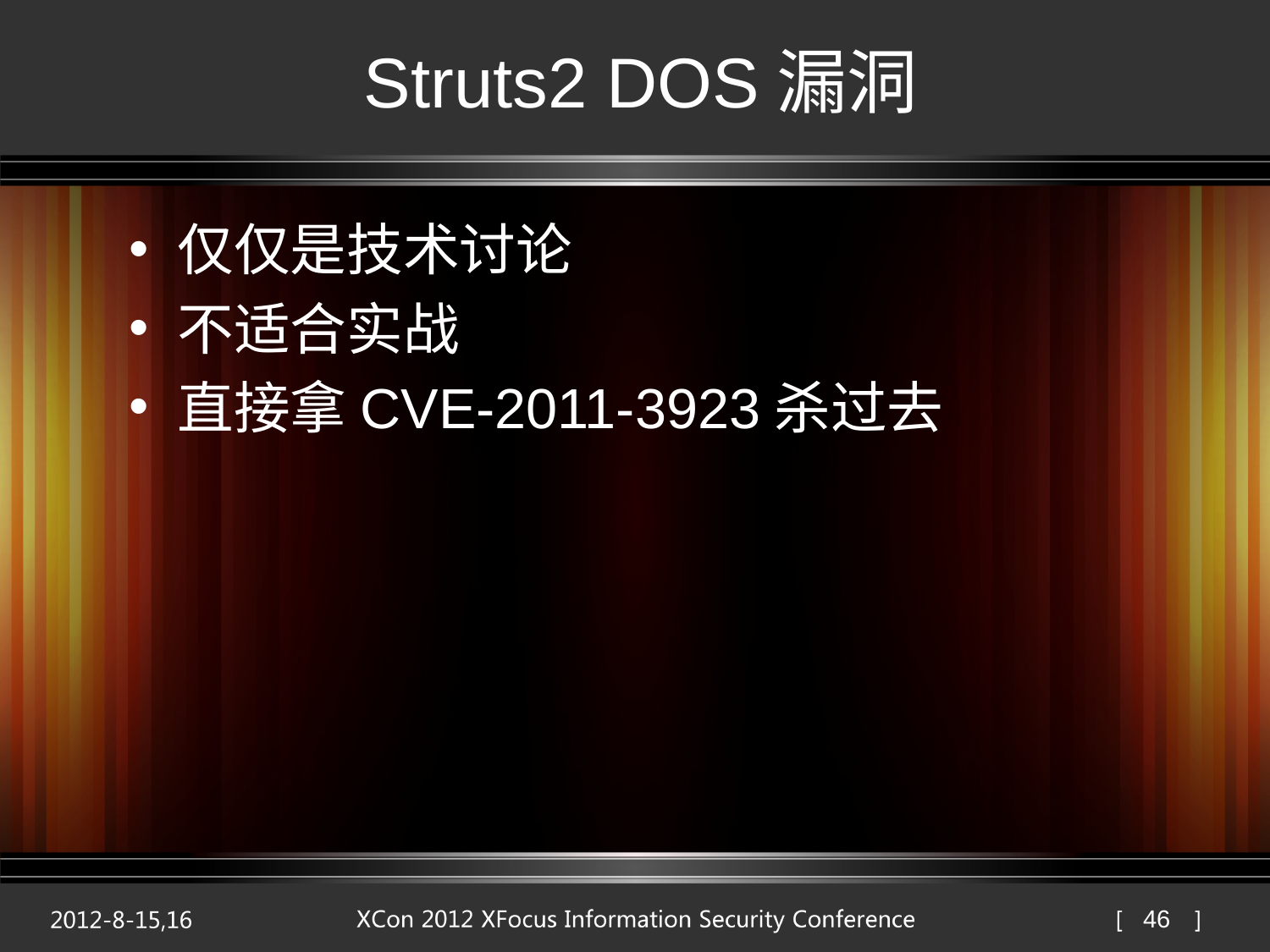

# Struts2 DOS漏洞
仅仅是技术讨论
不适合实战
直接拿CVE-2011-3923杀过去
46